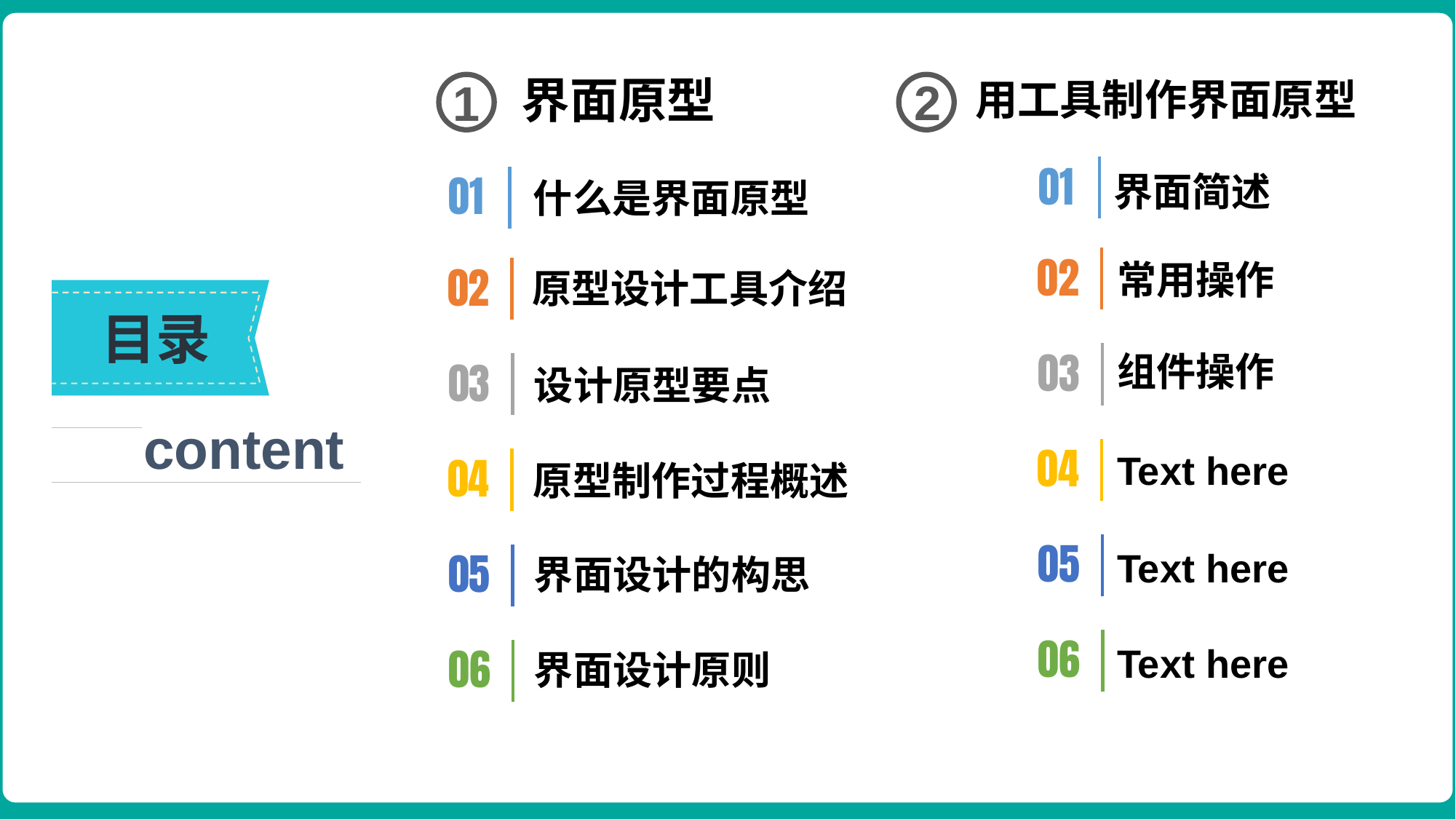

界面原型
2

1

用工具制作界面原型
01
界面简述
01
什么是界面原型
02
常用操作
02
原型设计工具介绍

目录
content
03
组件操作
03
设计原型要点
04
Text here
04
原型制作过程概述
05
Text here
05
界面设计的构思
06
Text here
06
界面设计原则